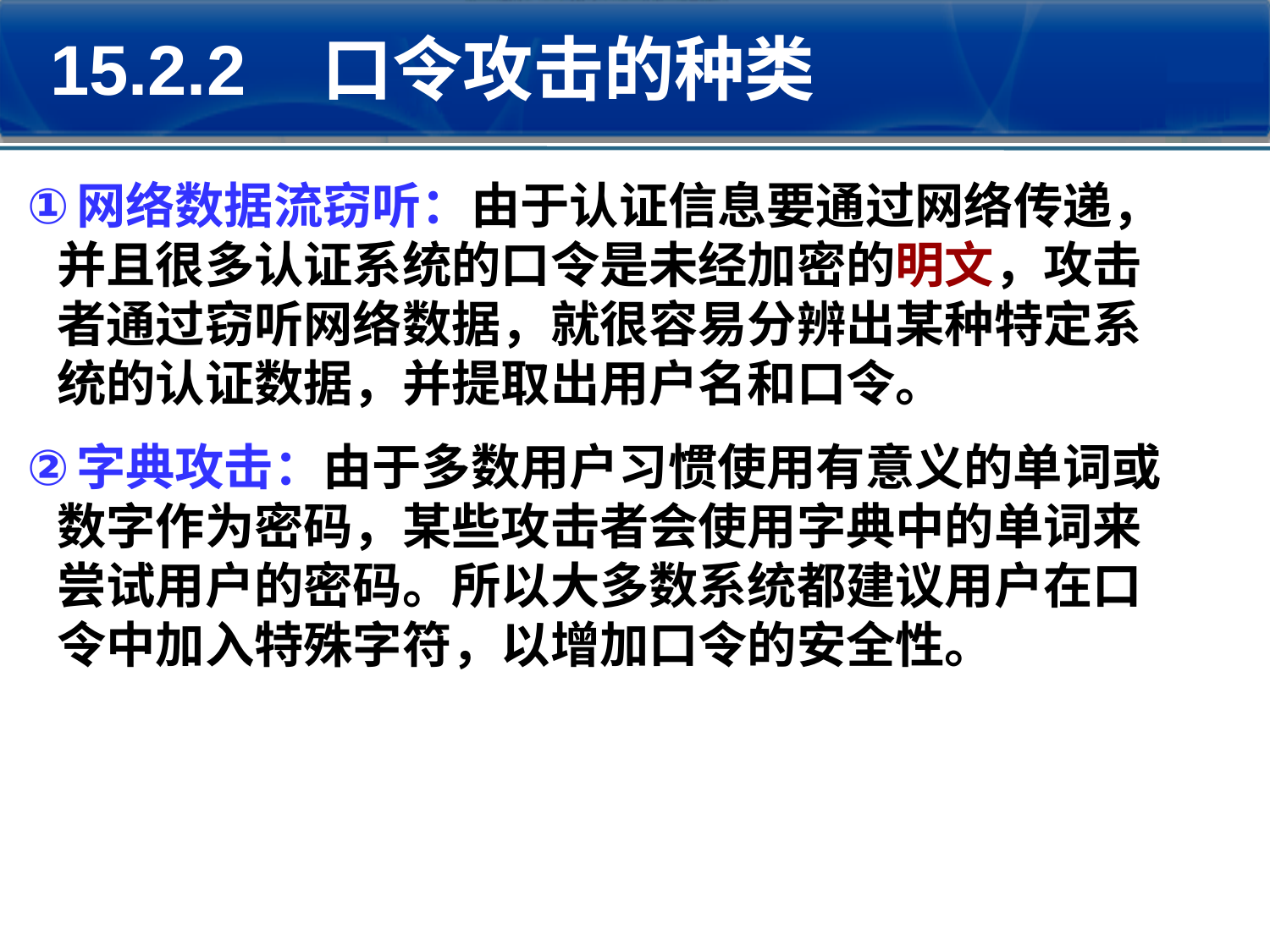

15.2.2   口令攻击的种类
网络数据流窃听：由于认证信息要通过网络传递，并且很多认证系统的口令是未经加密的明文，攻击者通过窃听网络数据，就很容易分辨出某种特定系统的认证数据，并提取出用户名和口令。
字典攻击：由于多数用户习惯使用有意义的单词或数字作为密码，某些攻击者会使用字典中的单词来尝试用户的密码。所以大多数系统都建议用户在口令中加入特殊字符，以增加口令的安全性。